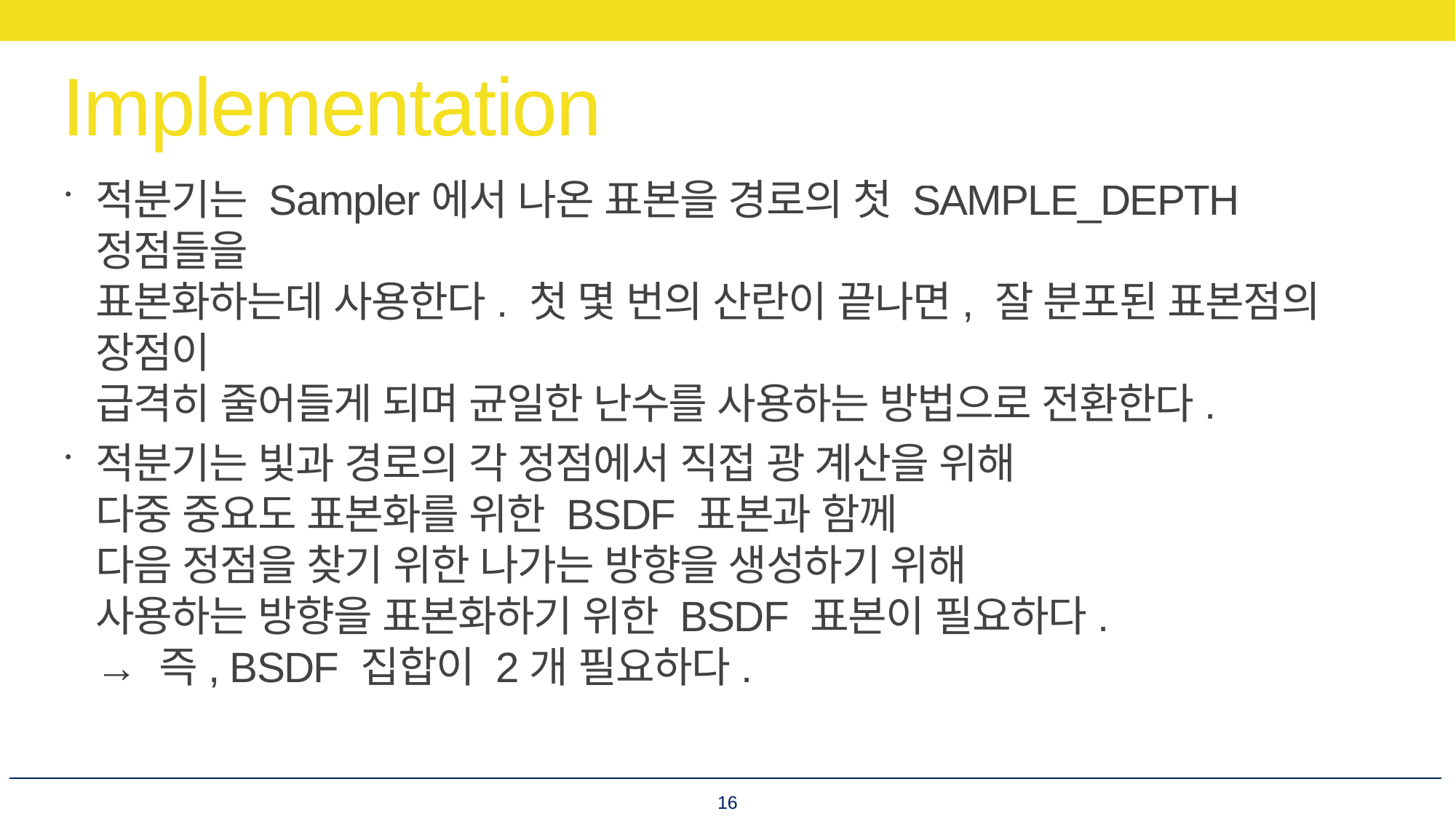

# Implementation
적분기는 Sampler에서 나온 표본을 경로의 첫 SAMPLE_DEPTH 정점들을
표본화하는데 사용한다. 첫 몇 번의 산란이 끝나면, 잘 분포된 표본점의 장점이
급격히 줄어들게 되며 균일한 난수를 사용하는 방법으로 전환한다.
적분기는 빛과 경로의 각 정점에서 직접 광 계산을 위해
다중 중요도 표본화를 위한 BSDF 표본과 함께
다음 정점을 찾기 위한 나가는 방향을 생성하기 위해
사용하는 방향을 표본화하기 위한 BSDF 표본이 필요하다.
→ 즉, BSDF 집합이 2개 필요하다.
16